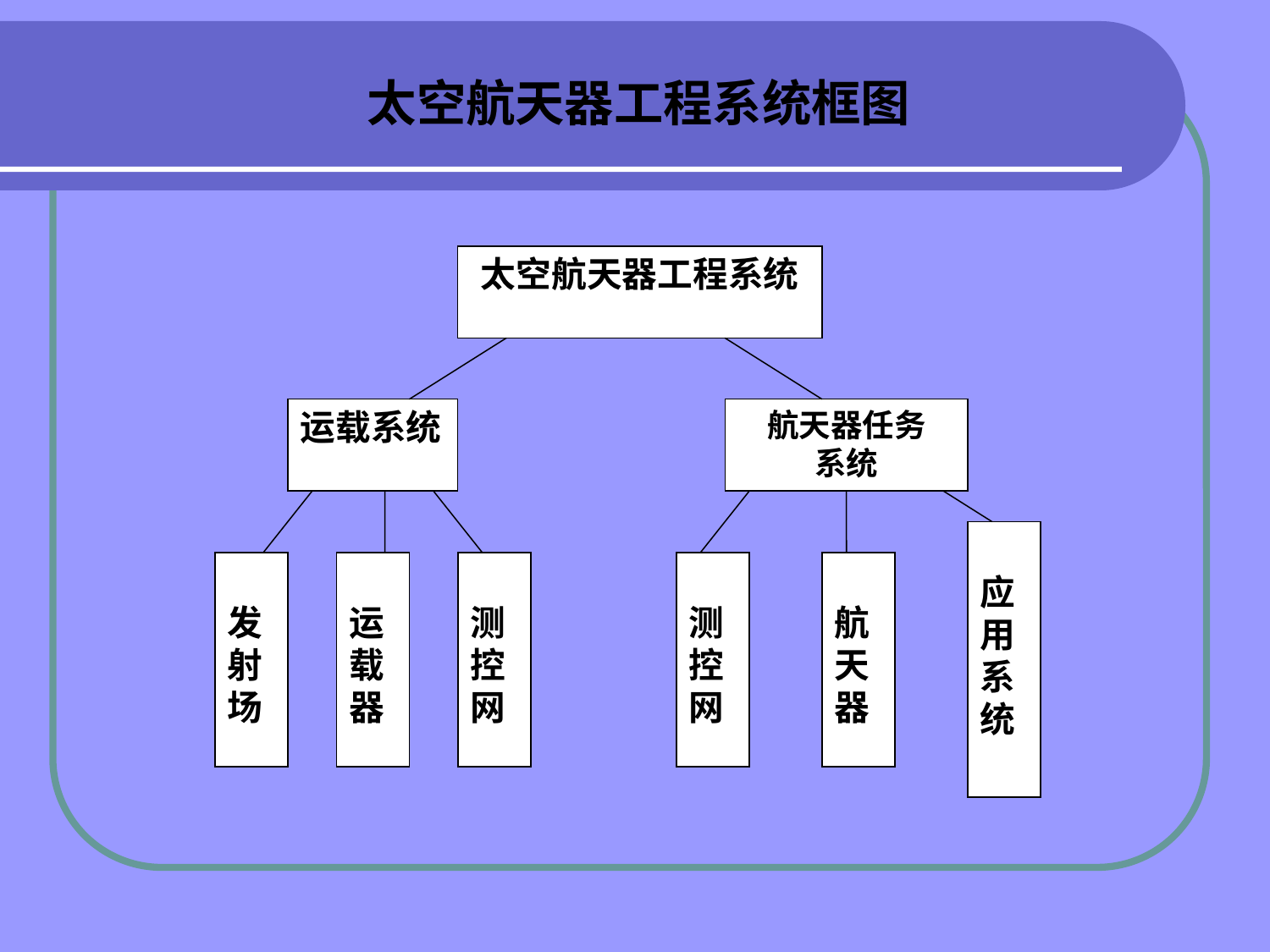

太空航天器工程系统框图
太空航天器工程系统

运载系统
航天器任务
系统

应用系统

发射场

运载器

测控网

测控网

航天器